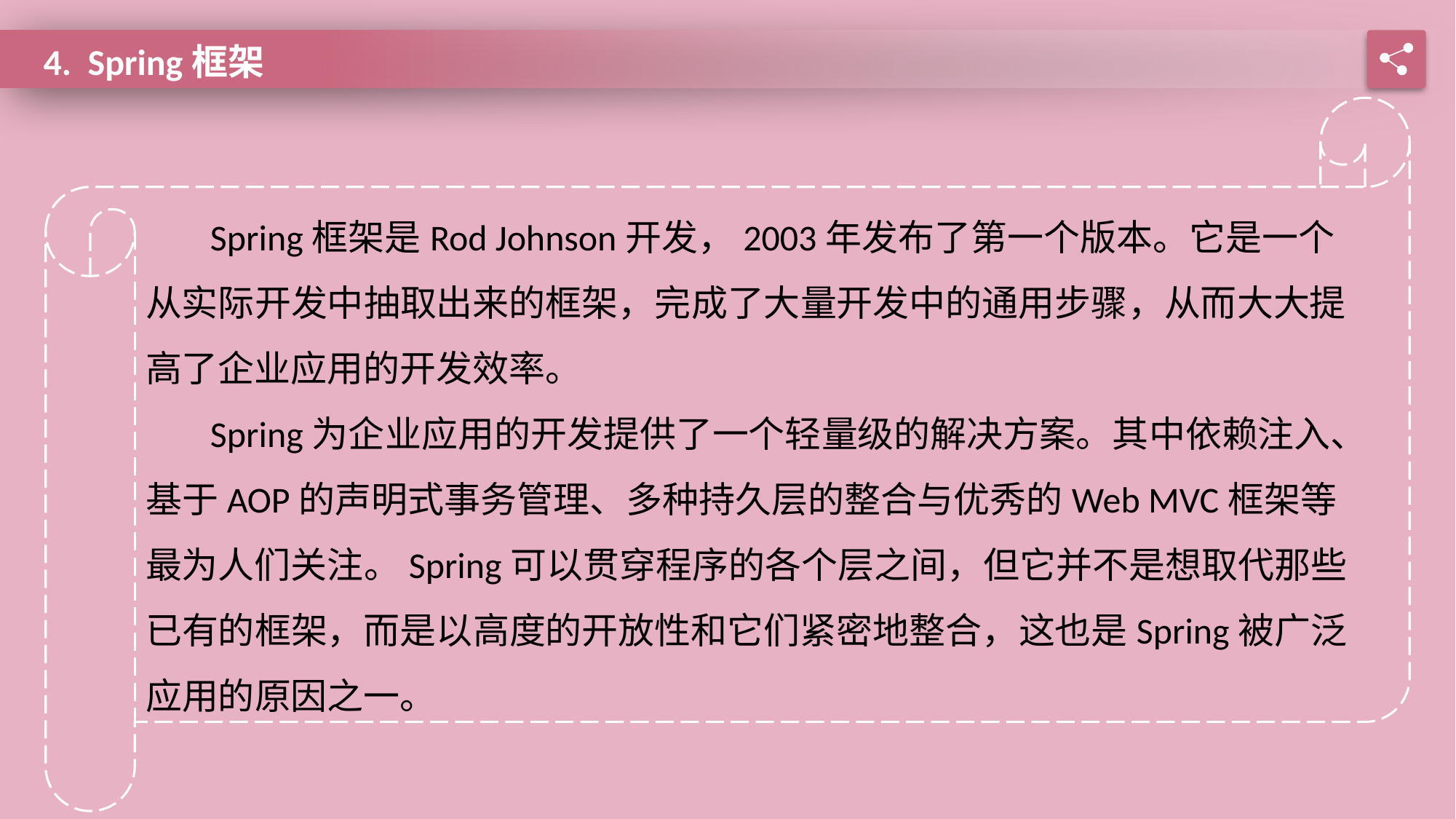

4.  Spring框架
Spring框架是Rod Johnson开发，2003年发布了第一个版本。它是一个从实际开发中抽取出来的框架，完成了大量开发中的通用步骤，从而大大提高了企业应用的开发效率。
Spring为企业应用的开发提供了一个轻量级的解决方案。其中依赖注入、基于AOP的声明式事务管理、多种持久层的整合与优秀的Web MVC框架等最为人们关注。Spring可以贯穿程序的各个层之间，但它并不是想取代那些已有的框架，而是以高度的开放性和它们紧密地整合，这也是Spring被广泛应用的原因之一。